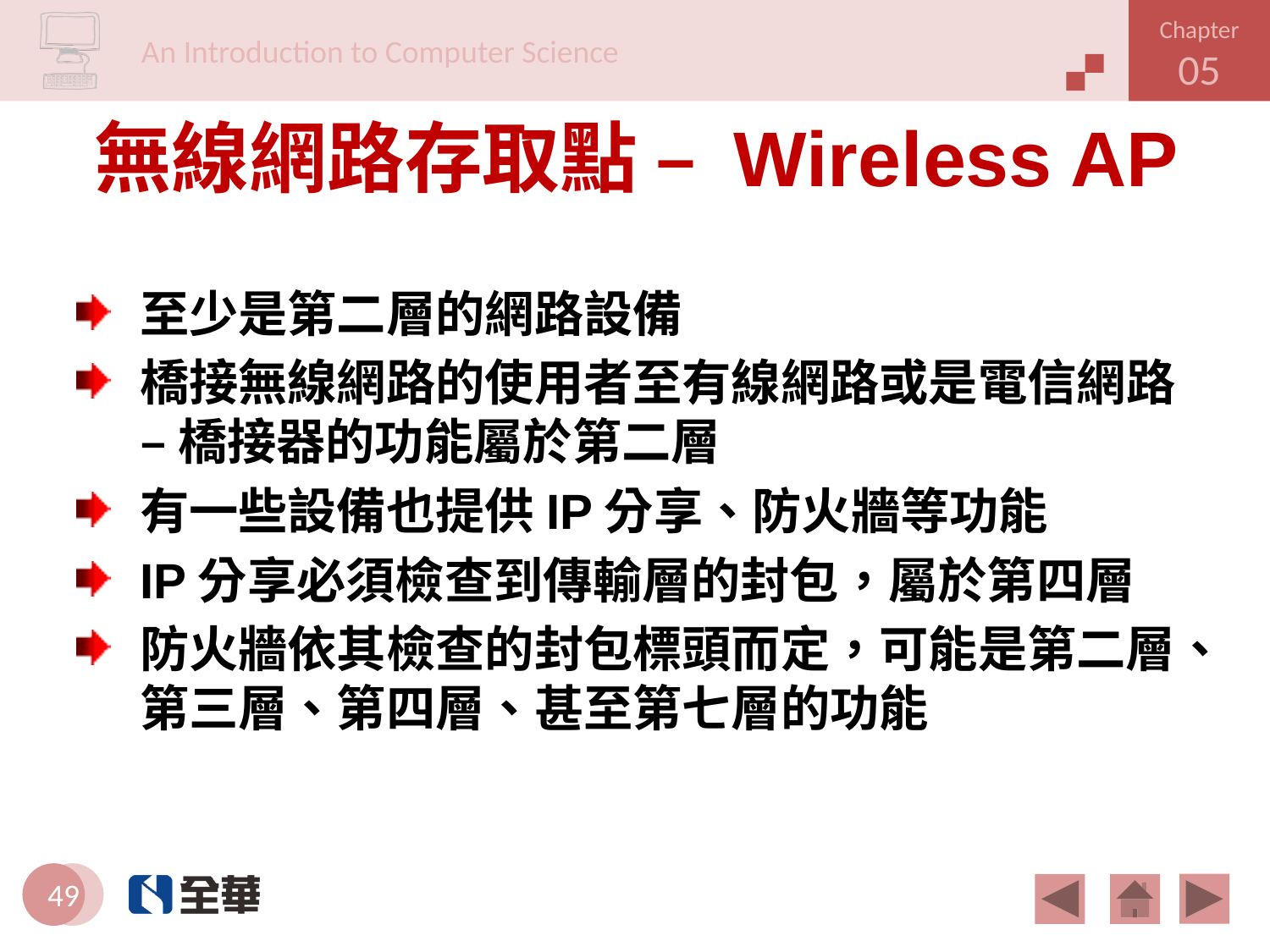

# 無線網路存取點 – Wireless AP
至少是第二層的網路設備
橋接無線網路的使用者至有線網路或是電信網路 – 橋接器的功能屬於第二層
有一些設備也提供IP分享、防火牆等功能
IP分享必須檢查到傳輸層的封包，屬於第四層
防火牆依其檢查的封包標頭而定，可能是第二層、第三層、第四層、甚至第七層的功能